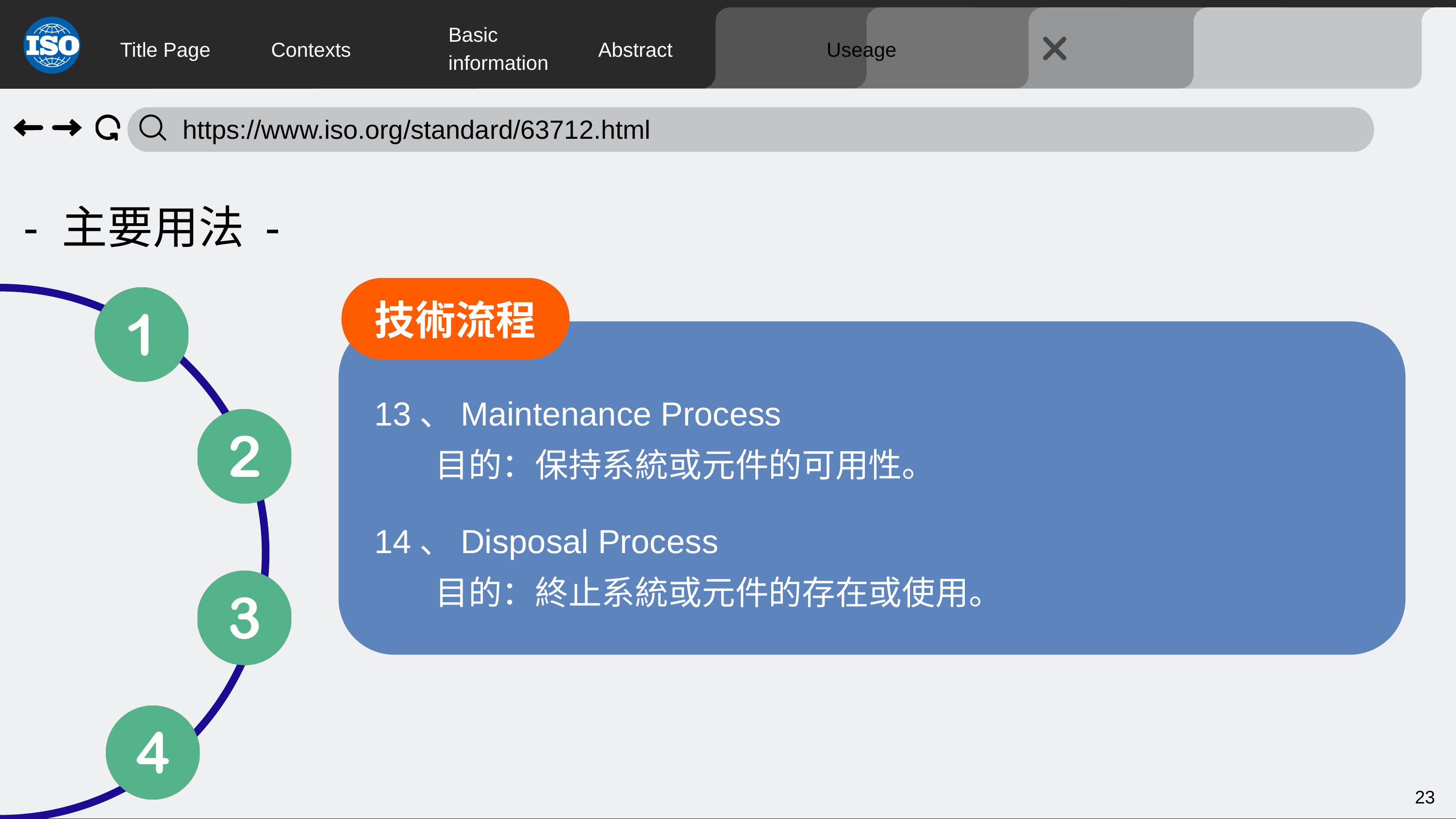

Title Page
Contexts
Abstract
Useage

Basic
information

       https://www.iso.org/standard/63712.html

- 主要用法 -
技術流程

13、Maintenance Process
       目的：保持系統或元件的可用性。

14、Disposal Process
       目的：終止系統或元件的存在或使用。

23